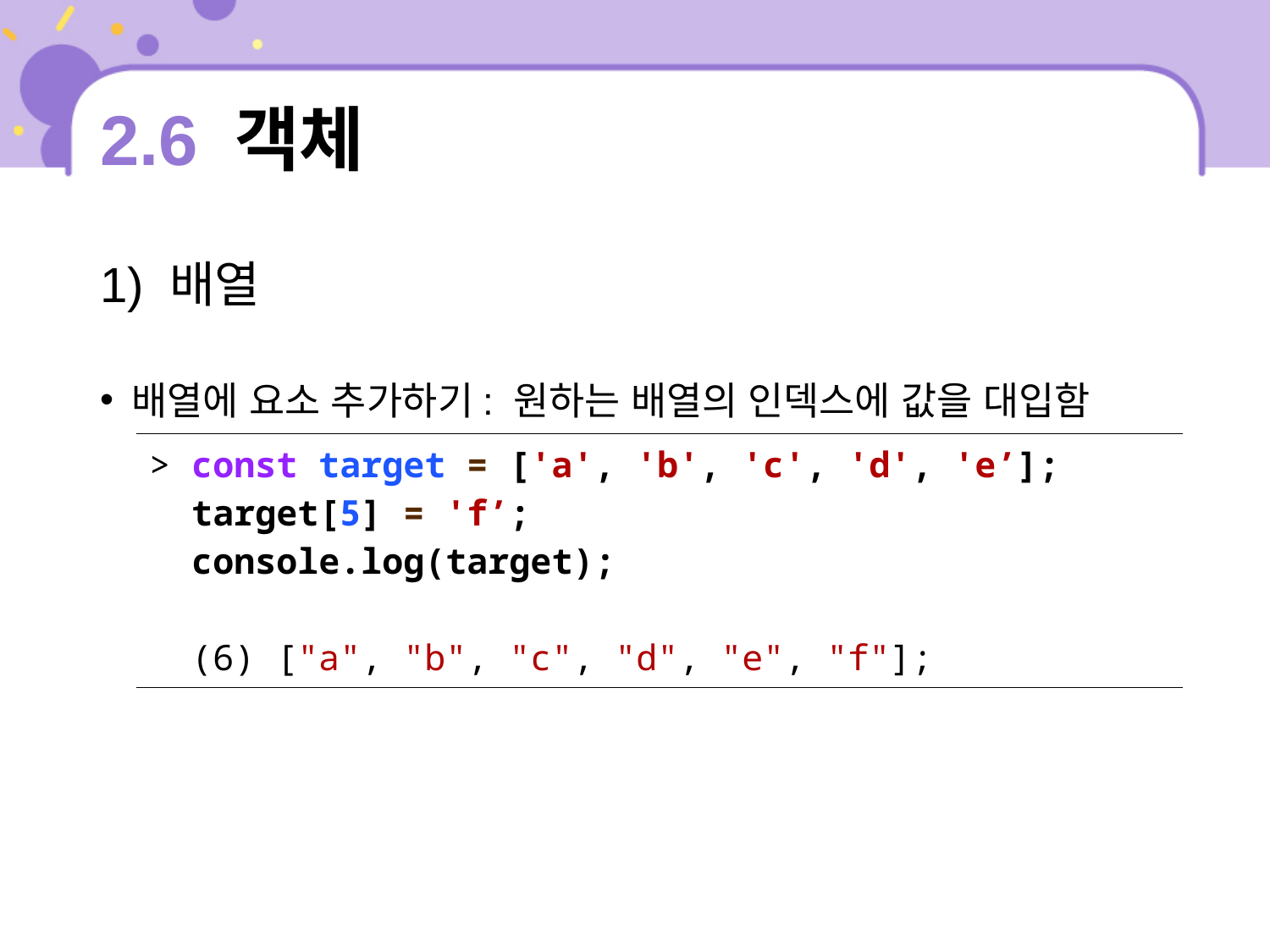

# 2.6 객체
1) 배열
배열에 요소 추가하기: 원하는 배열의 인덱스에 값을 대입함

| > const target = ['a', 'b', 'c', 'd', 'e’]; target[5] = 'f’; console.log(target); (6) ["a", "b", "c", "d", "e", "f"]; |
| --- |